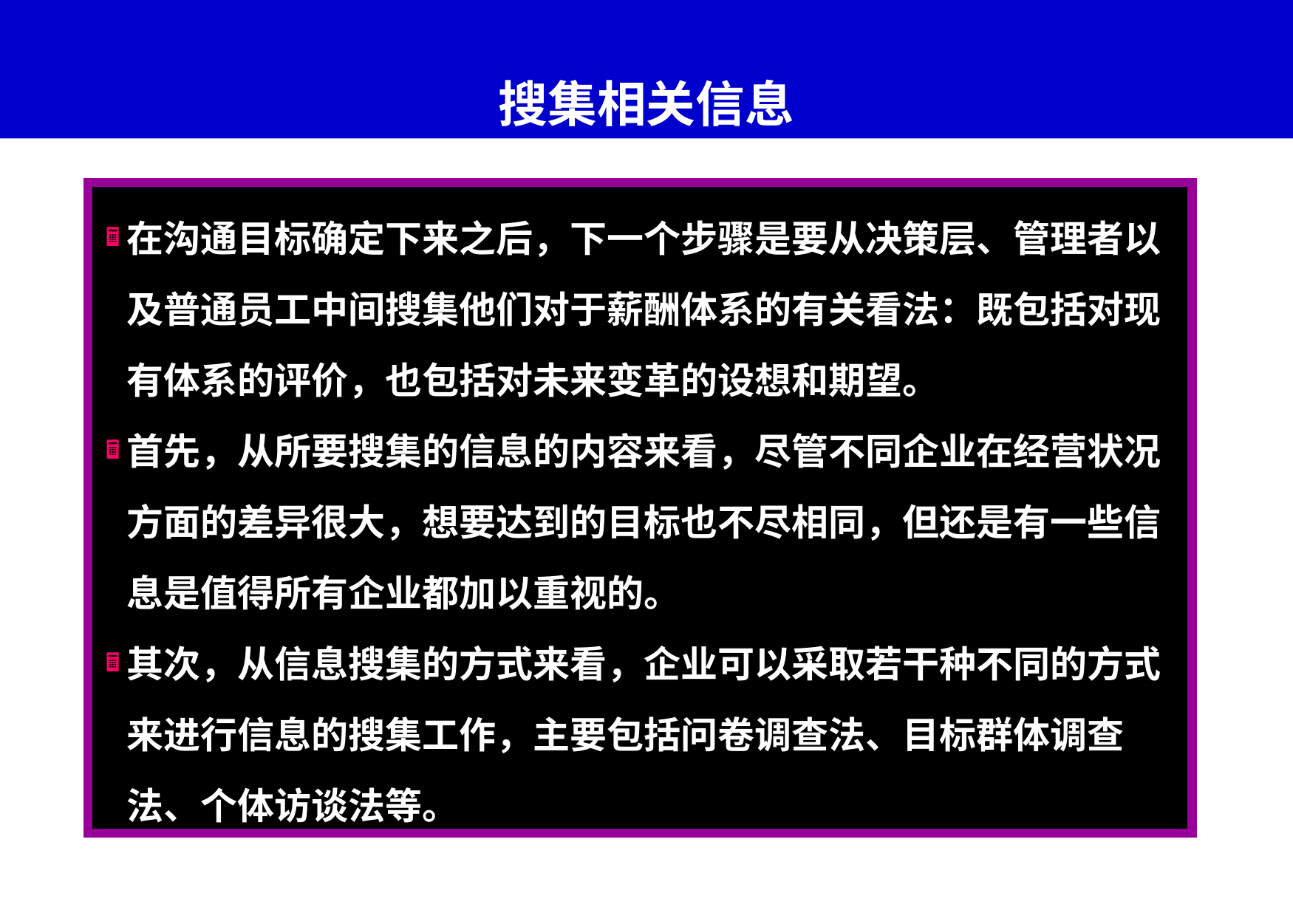

# 搜集相关信息
在沟通目标确定下来之后，下一个步骤是要从决策层、管理者以及普通员工中间搜集他们对于薪酬体系的有关看法：既包括对现有体系的评价，也包括对未来变革的设想和期望。
首先，从所要搜集的信息的内容来看，尽管不同企业在经营状况方面的差异很大，想要达到的目标也不尽相同，但还是有一些信息是值得所有企业都加以重视的。
其次，从信息搜集的方式来看，企业可以采取若干种不同的方式来进行信息的搜集工作，主要包括问卷调查法、目标群体调查法、个体访谈法等。